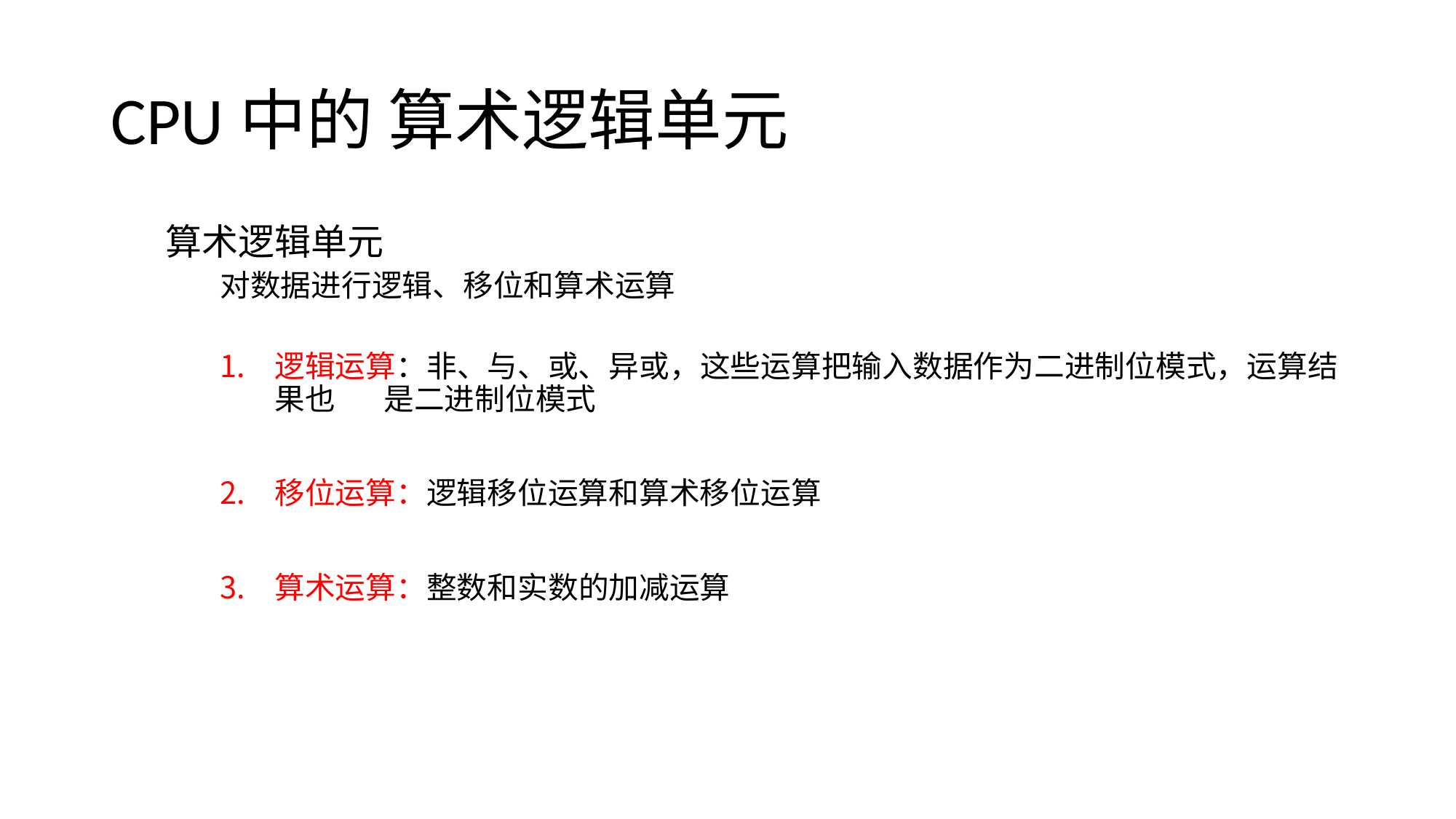

# CPU中的 算术逻辑单元
算术逻辑单元
对数据进行逻辑、移位和算术运算

逻辑运算：非、与、或、异或，这些运算把输入数据作为二进制位模式，运算结果也	是二进制位模式

移位运算：逻辑移位运算和算术移位运算

算术运算：整数和实数的加减运算